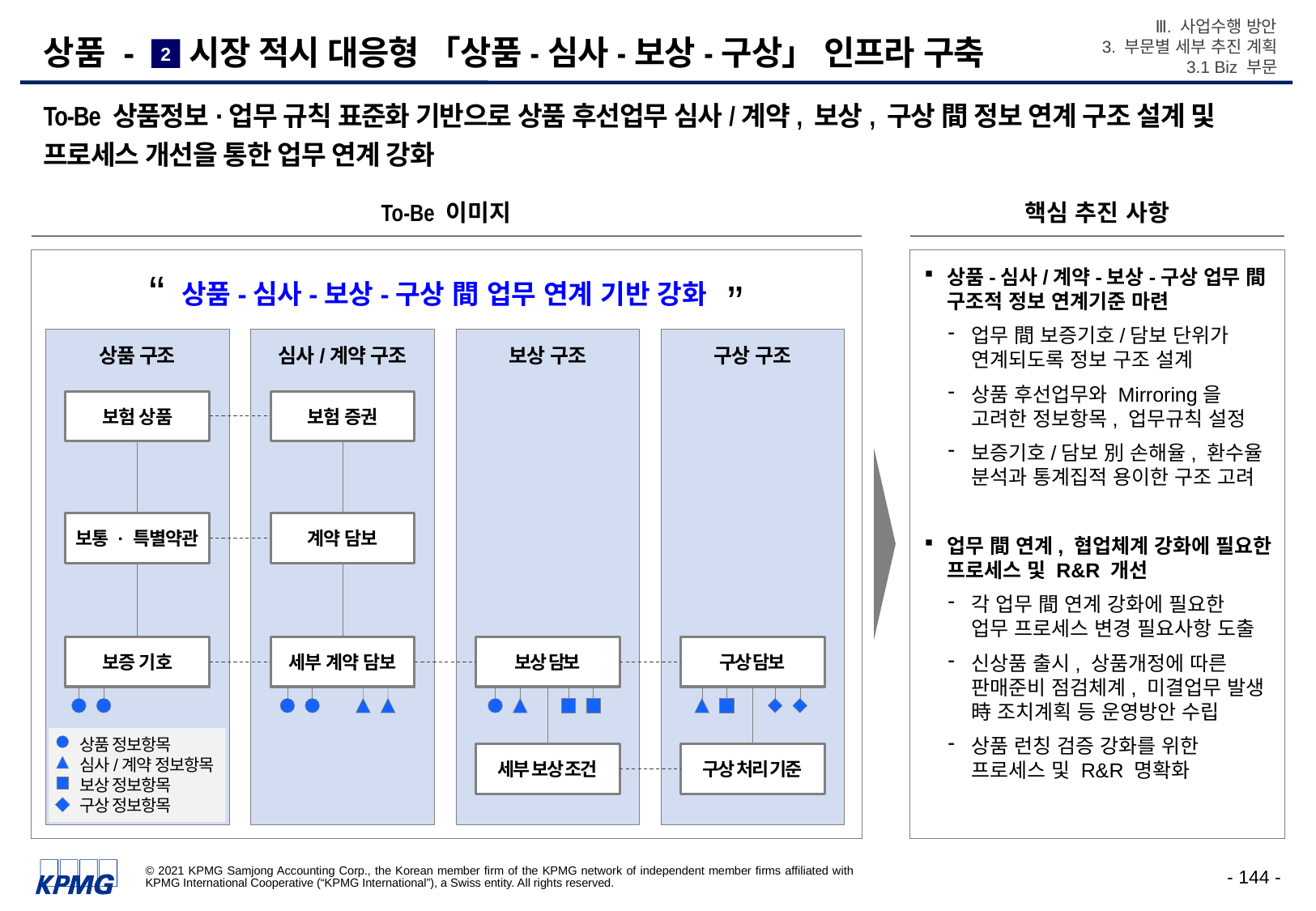

Ⅲ. 사업수행 방안
3. 부문별 세부 추진 계획
3.1 Biz 부문
# 상품 -     시장 적시 대응형 「상품-심사-보상-구상」 인프라 구축
2
To-Be 상품정보·업무 규칙 표준화 기반으로 상품 후선업무 심사/계약, 보상, 구상 間 정보 연계 구조 설계 및 프로세스 개선을 통한 업무 연계 강화
To-Be 이미지
핵심 추진 사항

상품-심사/계약-보상-구상 업무 間 구조적 정보 연계기준 마련
업무 間 보증기호/담보 단위가 연계되도록 정보 구조 설계
상품 후선업무와 Mirroring을 고려한 정보항목, 업무규칙 설정
보증기호/담보 別 손해율, 환수율 분석과 통계집적 용이한 구조 고려

업무 間 연계, 협업체계 강화에 필요한 프로세스 및 R&R 개선
각 업무 間 연계 강화에 필요한
업무 프로세스 변경 필요사항 도출
신상품 출시, 상품개정에 따른 판매준비 점검체계, 미결업무 발생 時 조치계획 등 운영방안 수립
상품 런칭 검증 강화를 위한
프로세스 및 R&R 명확화
“
상품-심사-보상-구상 間 업무 연계 기반 강화
”
상품 구조
심사/계약 구조
보상 구조
구상 구조
보험 상품
보험 증권
보통 · 특별약관
계약 담보

보증 기호
세부 계약 담보
보상 담보
구상 담보

상품 정보항목
심사/계약 정보항목
보상 정보항목
구상 정보항목

세부 보상 조건
구상 처리 기준